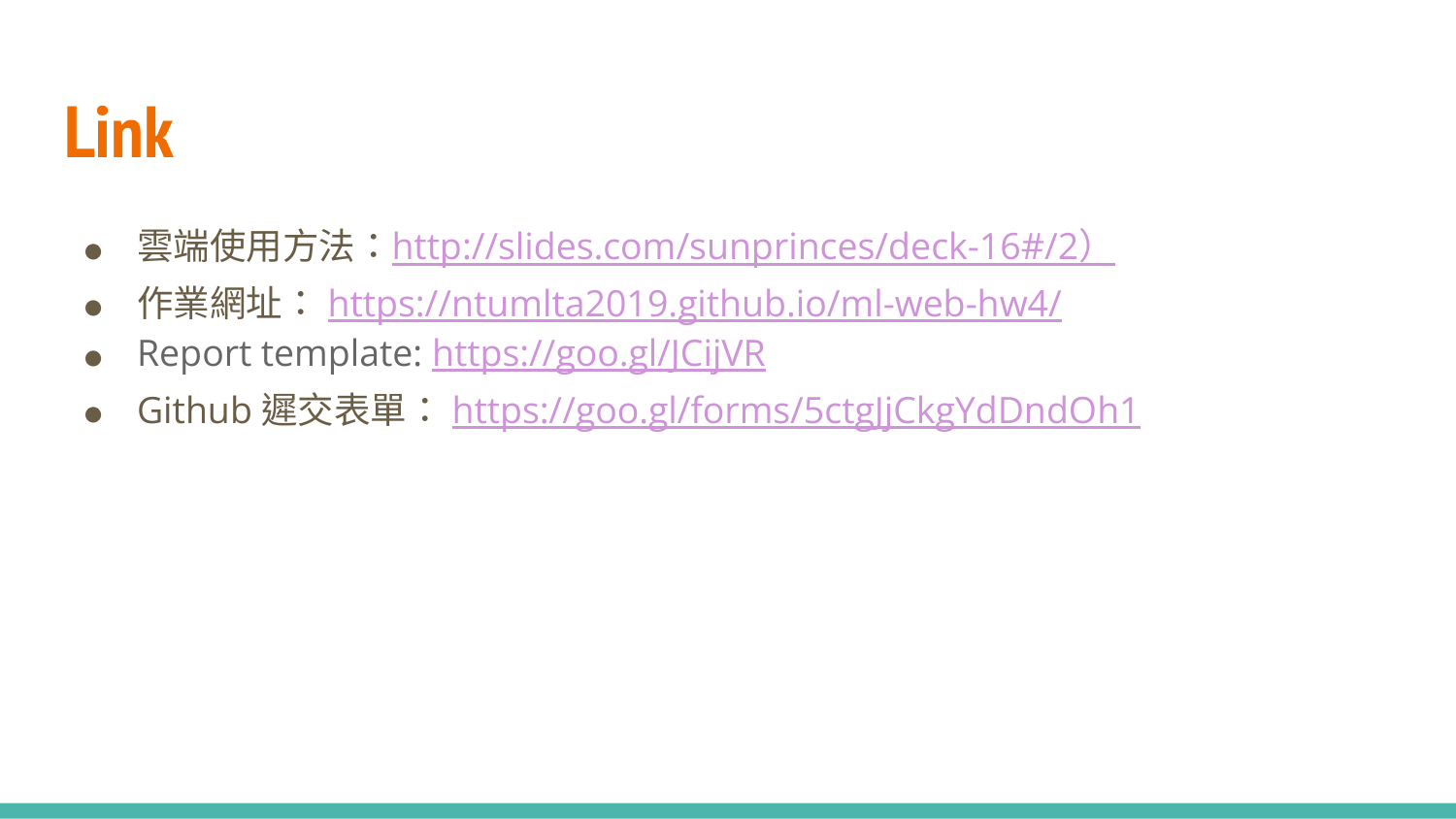

# Link
雲端使用方法：http://slides.com/sunprinces/deck-16#/2）
作業網址：https://ntumlta2019.github.io/ml-web-hw4/
Report template: https://goo.gl/JCijVR
Github遲交表單：https://goo.gl/forms/5ctgJjCkgYdDndOh1